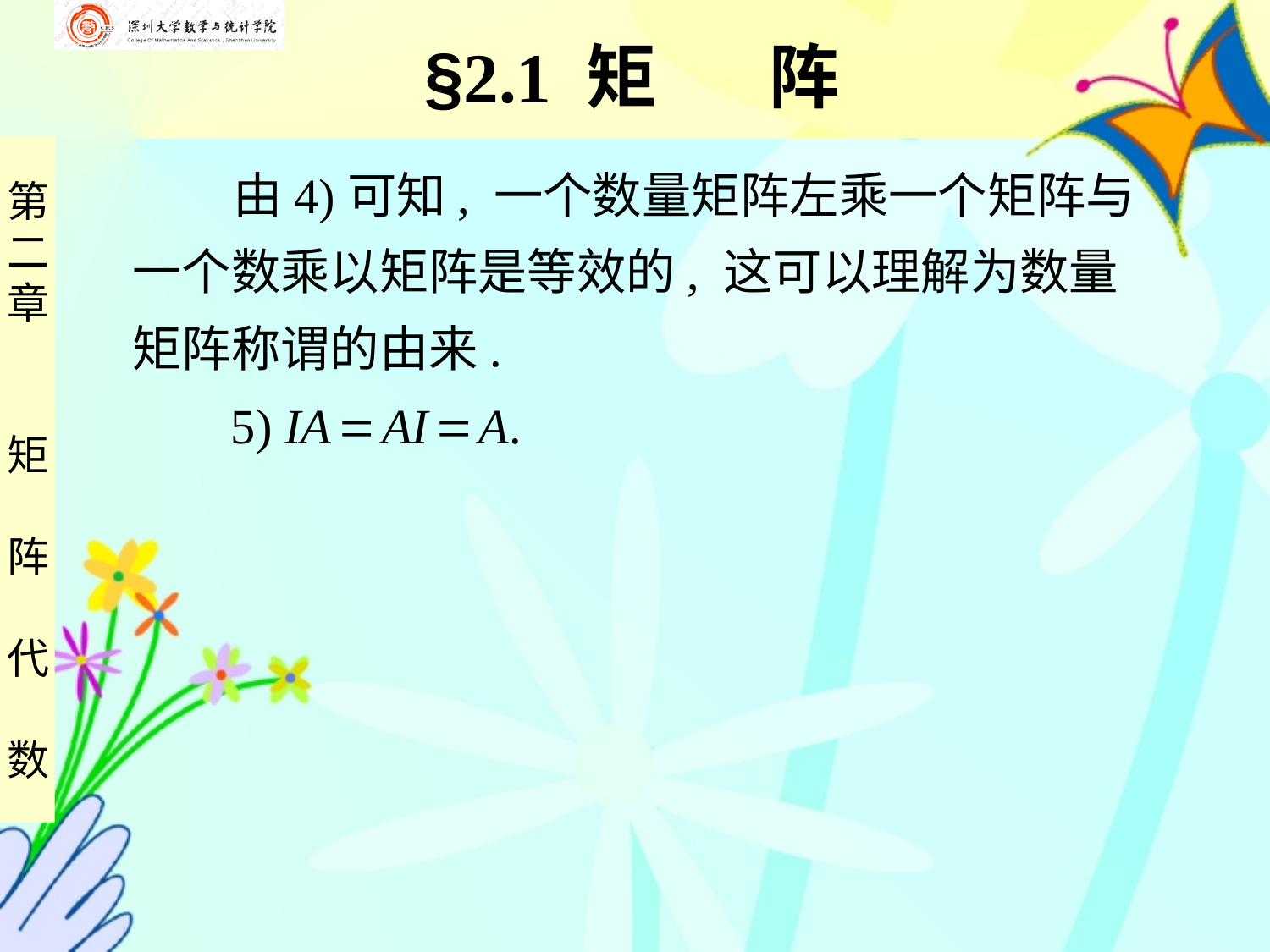

§2.1 矩       阵
        由4)可知, 一个数量矩阵左乘一个矩阵与
一个数乘以矩阵是等效的, 这可以理解为数量
矩阵称谓的由来.
        5) IA = AI = A.